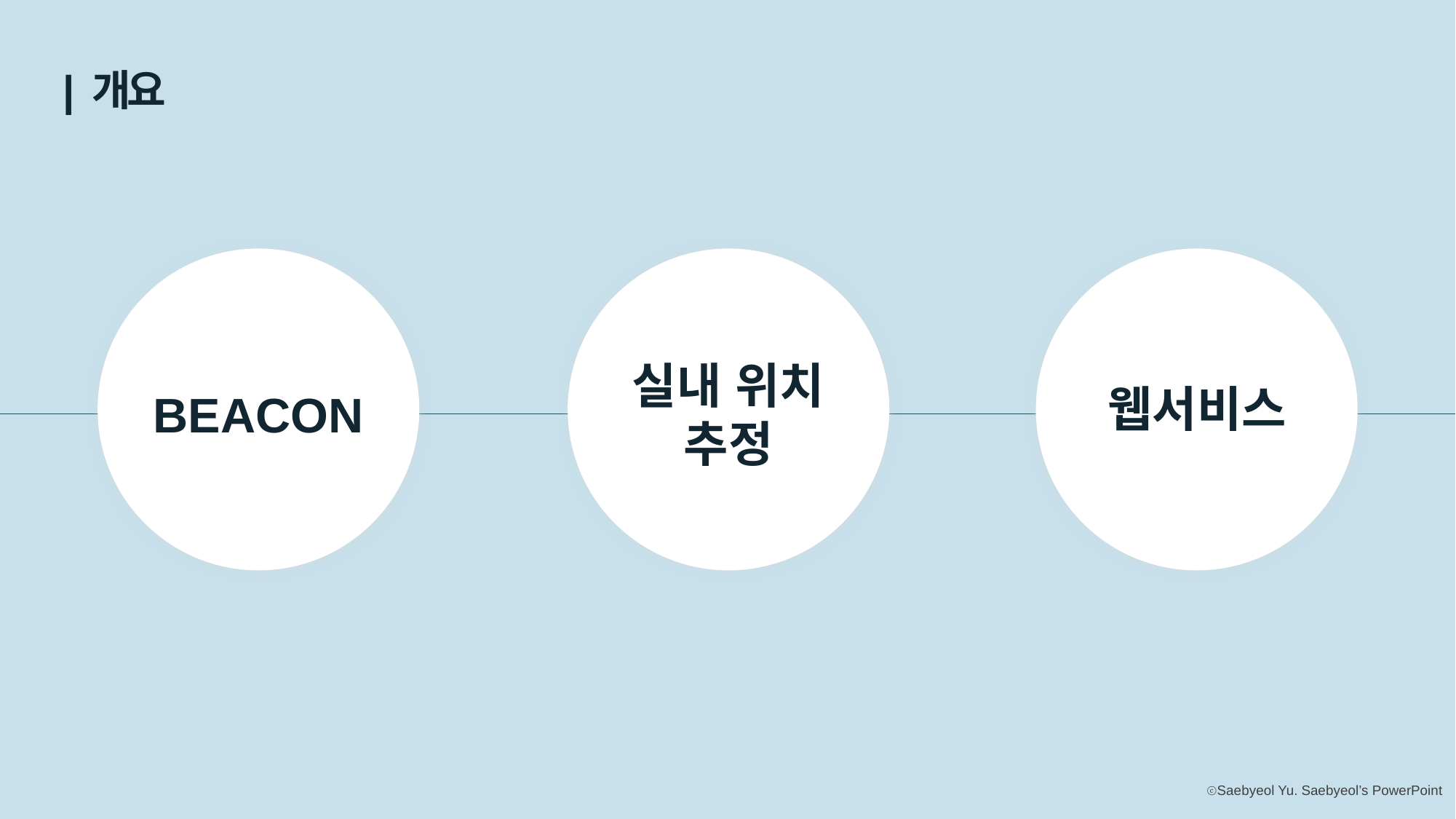

| 개요

실내 위치
추정
웹서비스
BEACON